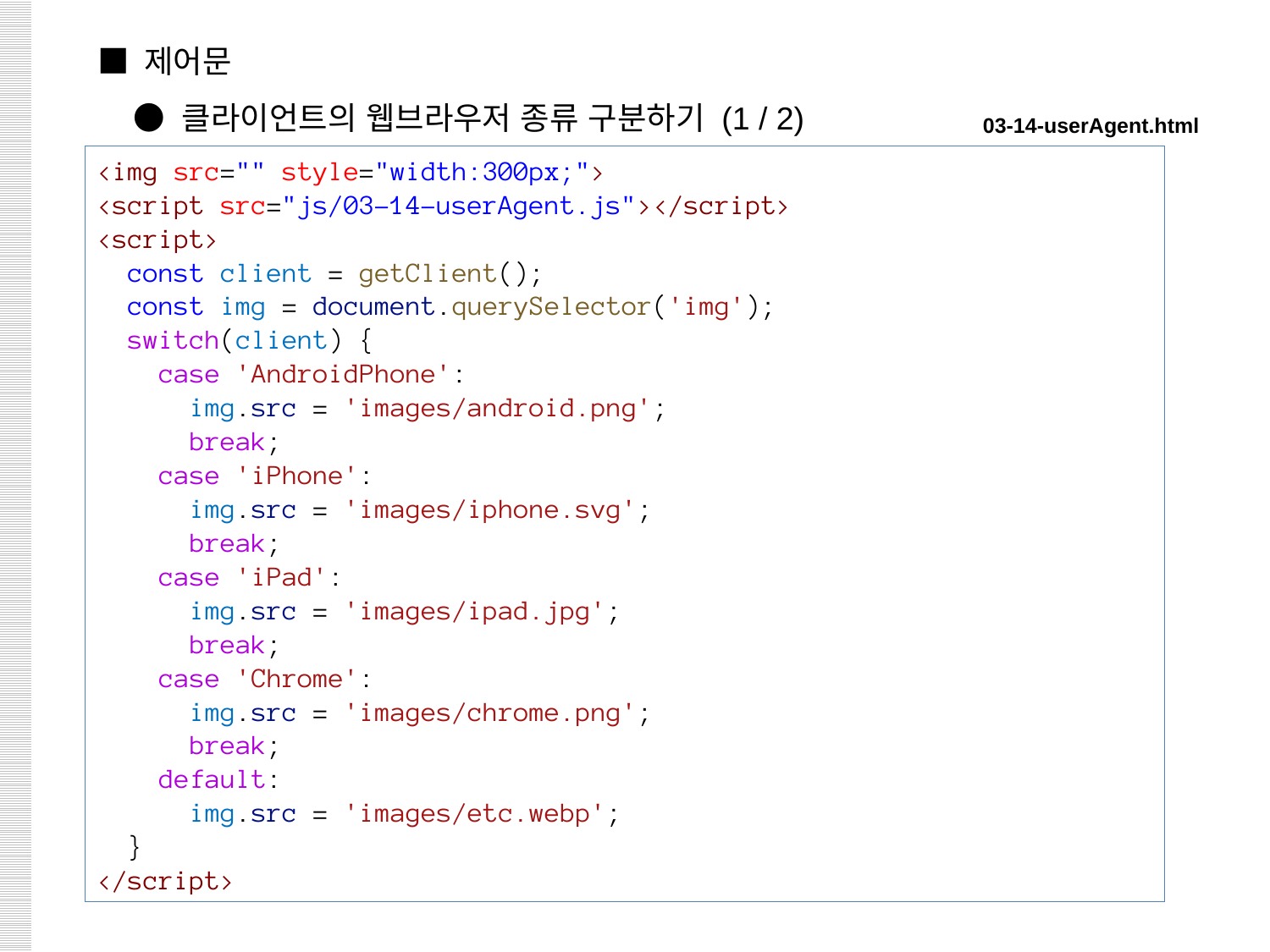

■ 제어문
    ● 클라이언트의 웹브라우저 종류 구분하기 (1 / 2)
03-14-userAgent.html
<img src="" style="width:300px;">
<script src="js/03-14-userAgent.js"></script>
<script>
  const client = getClient();
  const img = document.querySelector('img');
  switch(client) {
    case 'AndroidPhone':
      img.src = 'images/android.png';
      break;
    case 'iPhone':
      img.src = 'images/iphone.svg';
      break;
    case 'iPad':
      img.src = 'images/ipad.jpg';
      break;
    case 'Chrome':
      img.src = 'images/chrome.png';
      break;
    default:
      img.src = 'images/etc.webp';
  }
</script>